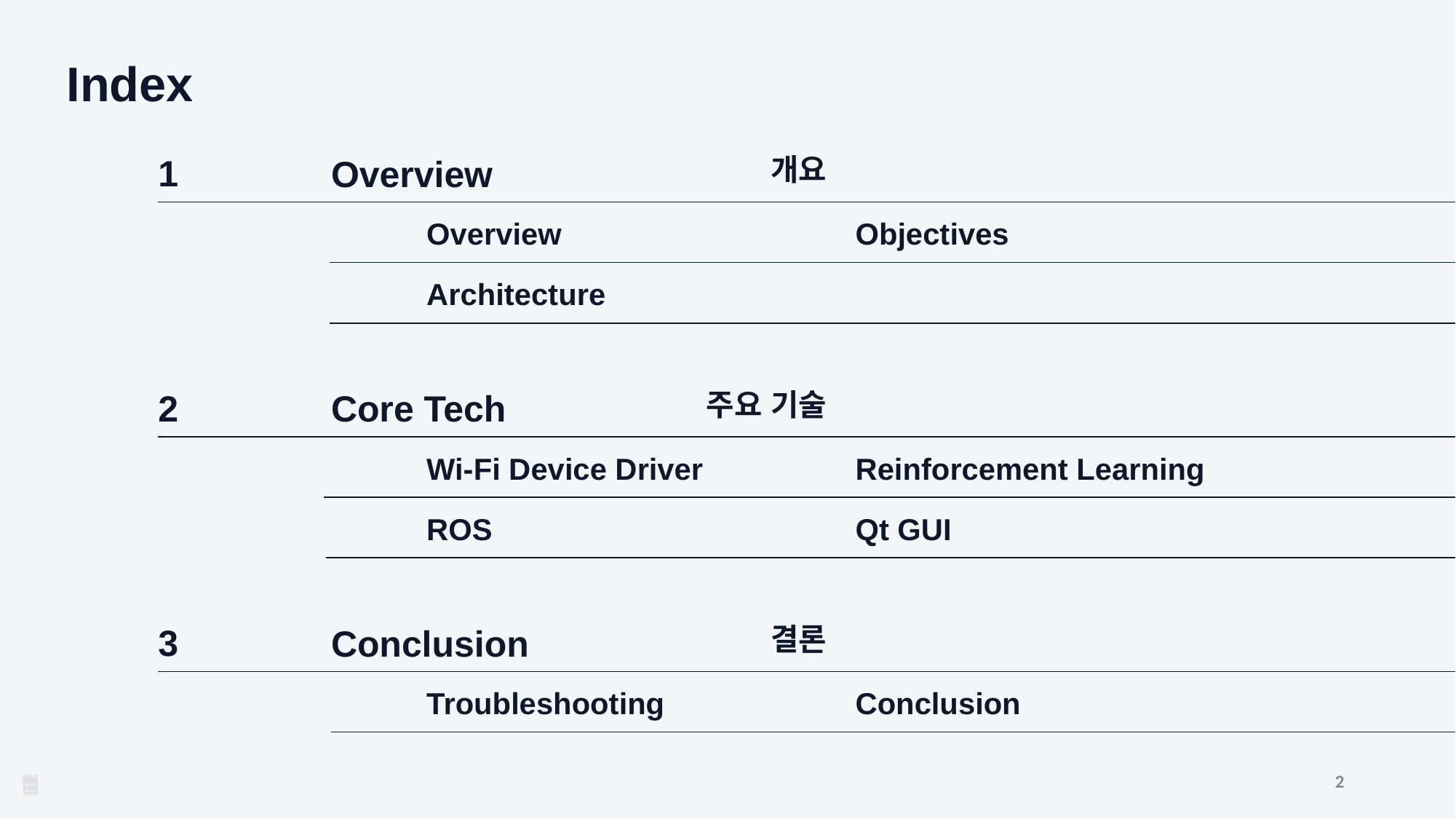

Index
1
Overview
개요
Overview
Objectives
Architecture
2
Core Tech
주요 기술
Reinforcement Learning
Wi-Fi Device Driver
ROS
Qt GUI
3
Conclusion
결론
Troubleshooting
Conclusion

2